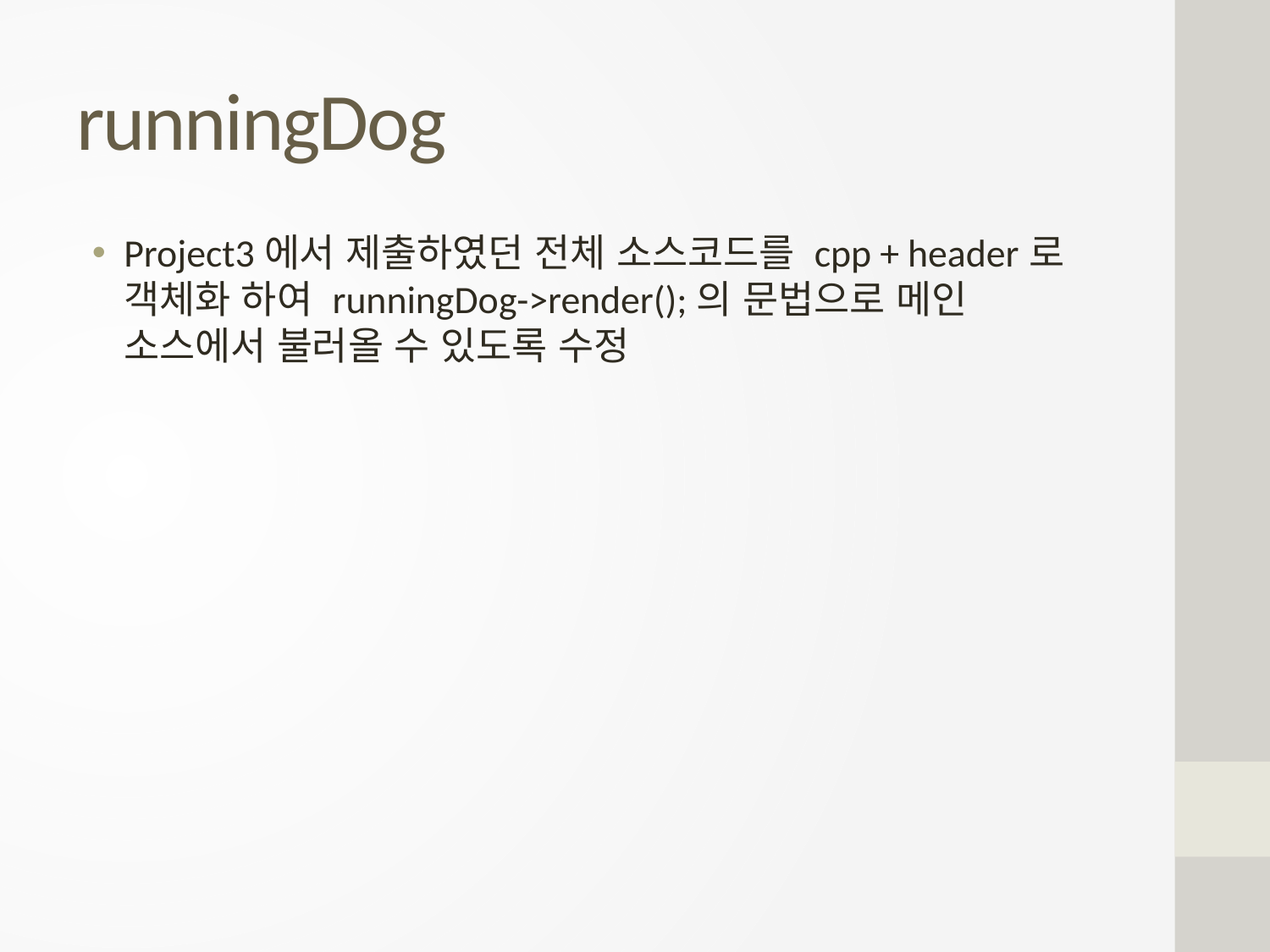

# runningDog
Project3에서 제출하였던 전체 소스코드를 cpp + header로 객체화 하여 runningDog->render();의 문법으로 메인 소스에서 불러올 수 있도록 수정